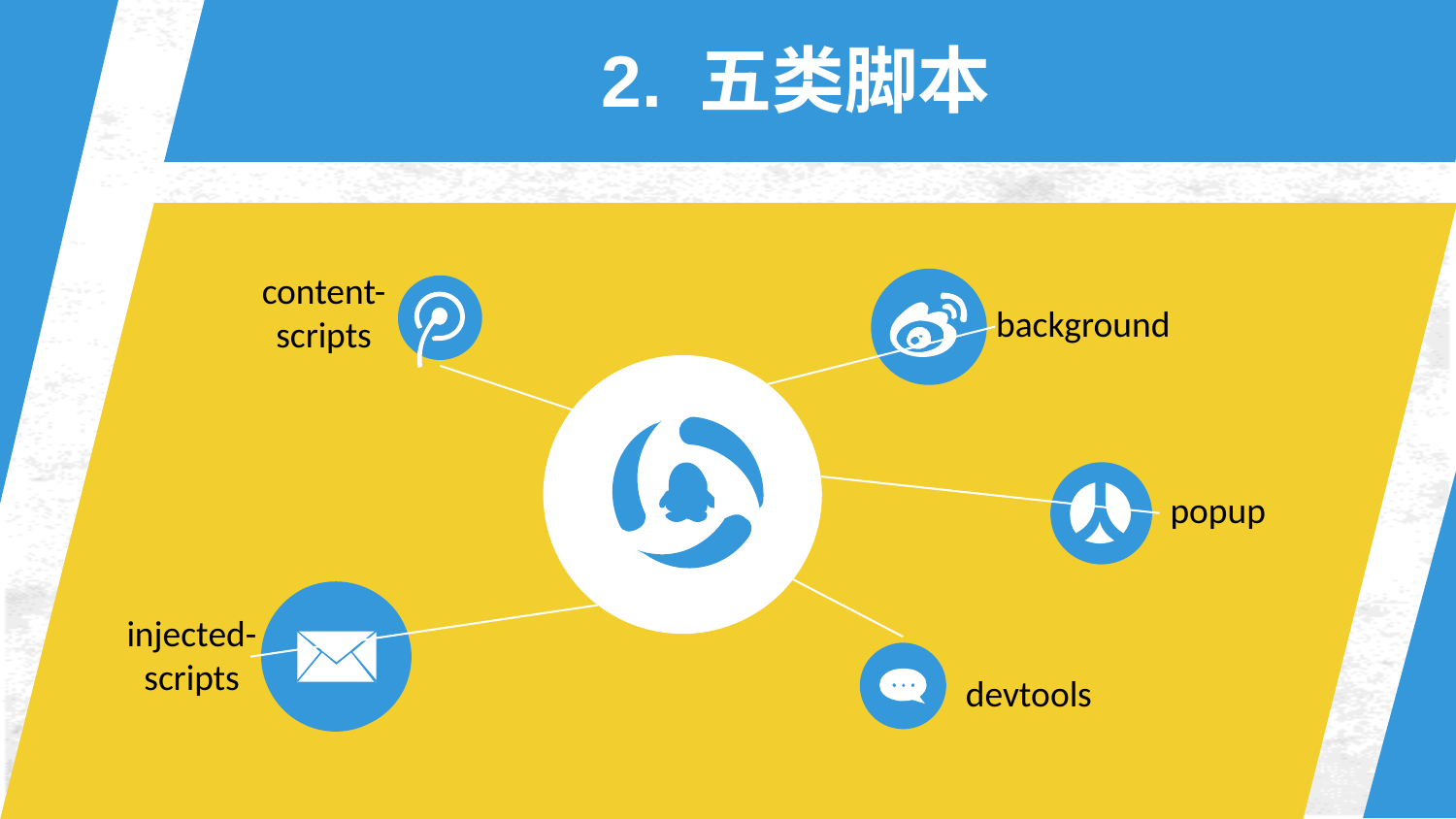

2. 五类脚本

content-scripts

background

popup

injected-scripts

devtools